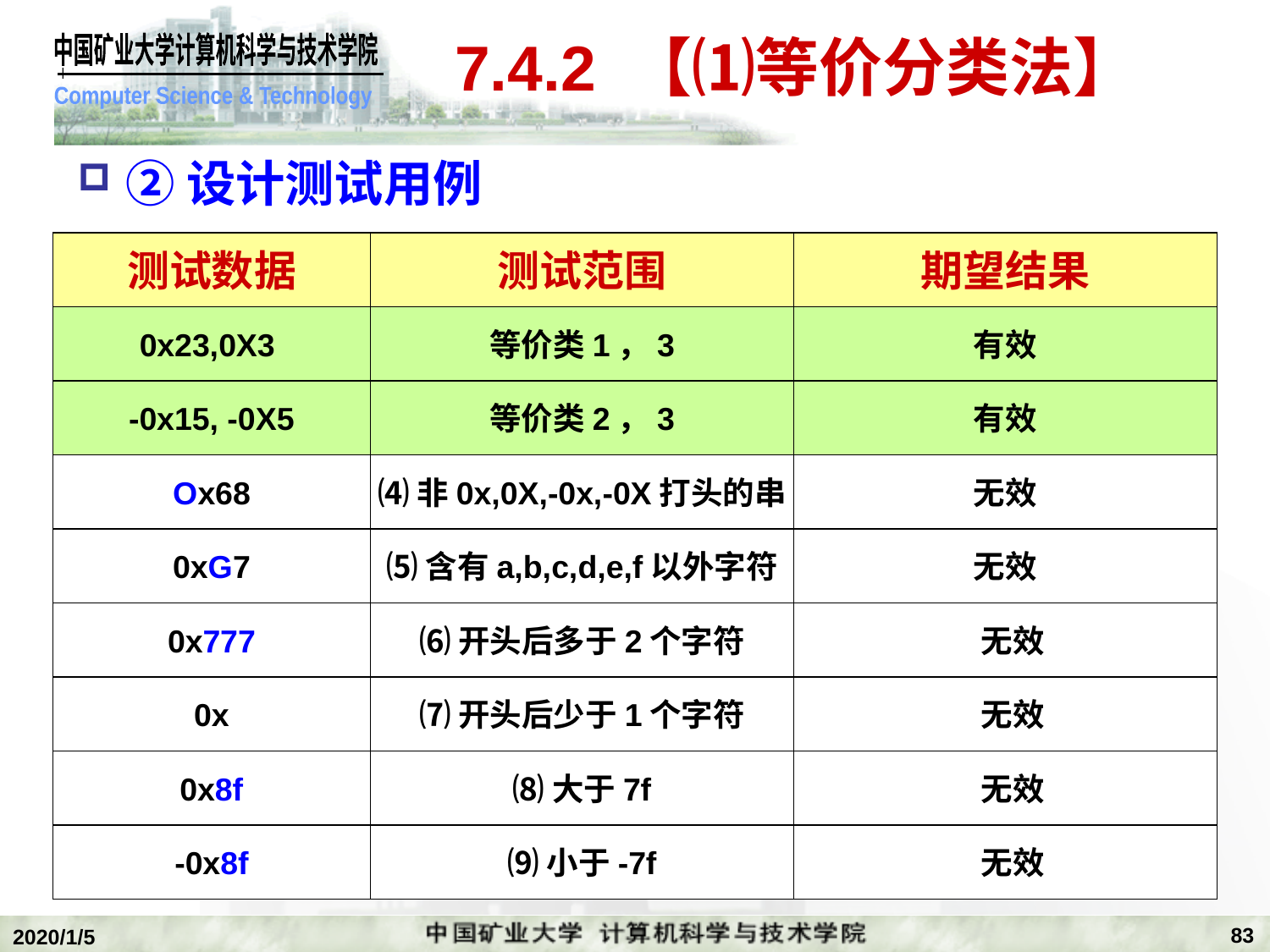

# 7.4.2 【⑴等价分类法】
②设计测试用例
测试数据
测试范围
期望结果
0x23,0X3
等价类1，3
有效
-0x15, -0X5
等价类2，3
有效
Ox68
⑷非0x,0X,-0x,-0X打头的串
无效
0xG7
⑸含有a,b,c,d,e,f以外字符
无效
0x777
⑹开头后多于2个字符
 无效
0x
⑺开头后少于1个字符
 无效
0x8f
⑻大于7f
 无效
-0x8f
⑼小于-7f
 无效
83
2020/1/5